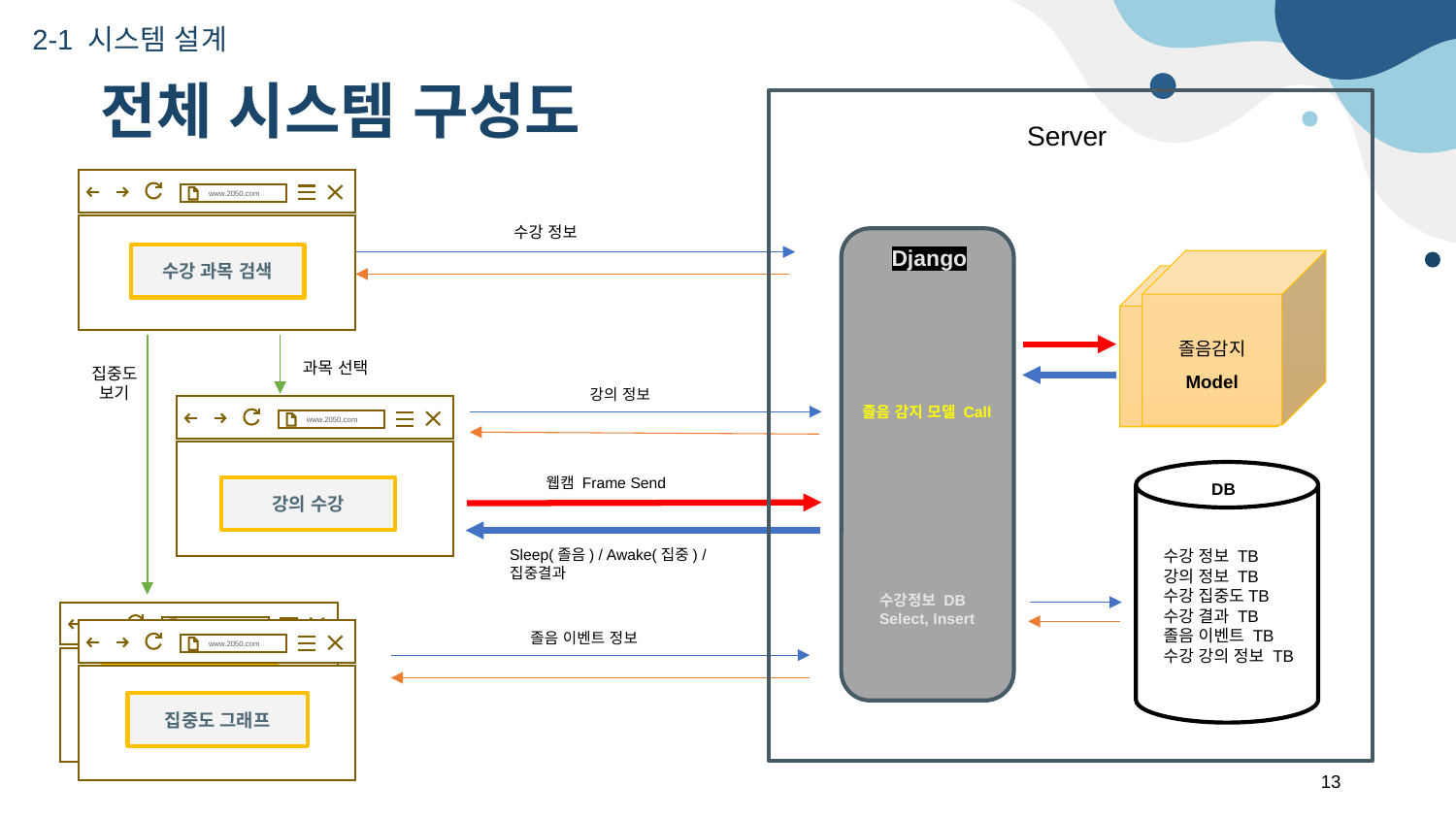

2-1 시스템 설계
# 전체 시스템 구성도

Server

www.2050.com

수강 정보

Django
수강 과목 검색
졸음감지
Model

과목 선택
집중도
보기
강의 정보
졸음 감지 모델 Call

www.2050.com

웹캠 Frame Send
DB
강의 수강
Sleep(졸음) / Awake(집중) / 집중결과
수강 정보 TB
강의 정보 TB
수강 집중도TB
수강 결과 TB
졸음 이벤트 TB
수강 강의 정보 TB
수강정보 DB
Select, Insert

www.2050.com

졸음 이벤트 정보

www.2050.com

강의 수강
집중도 그래프
13